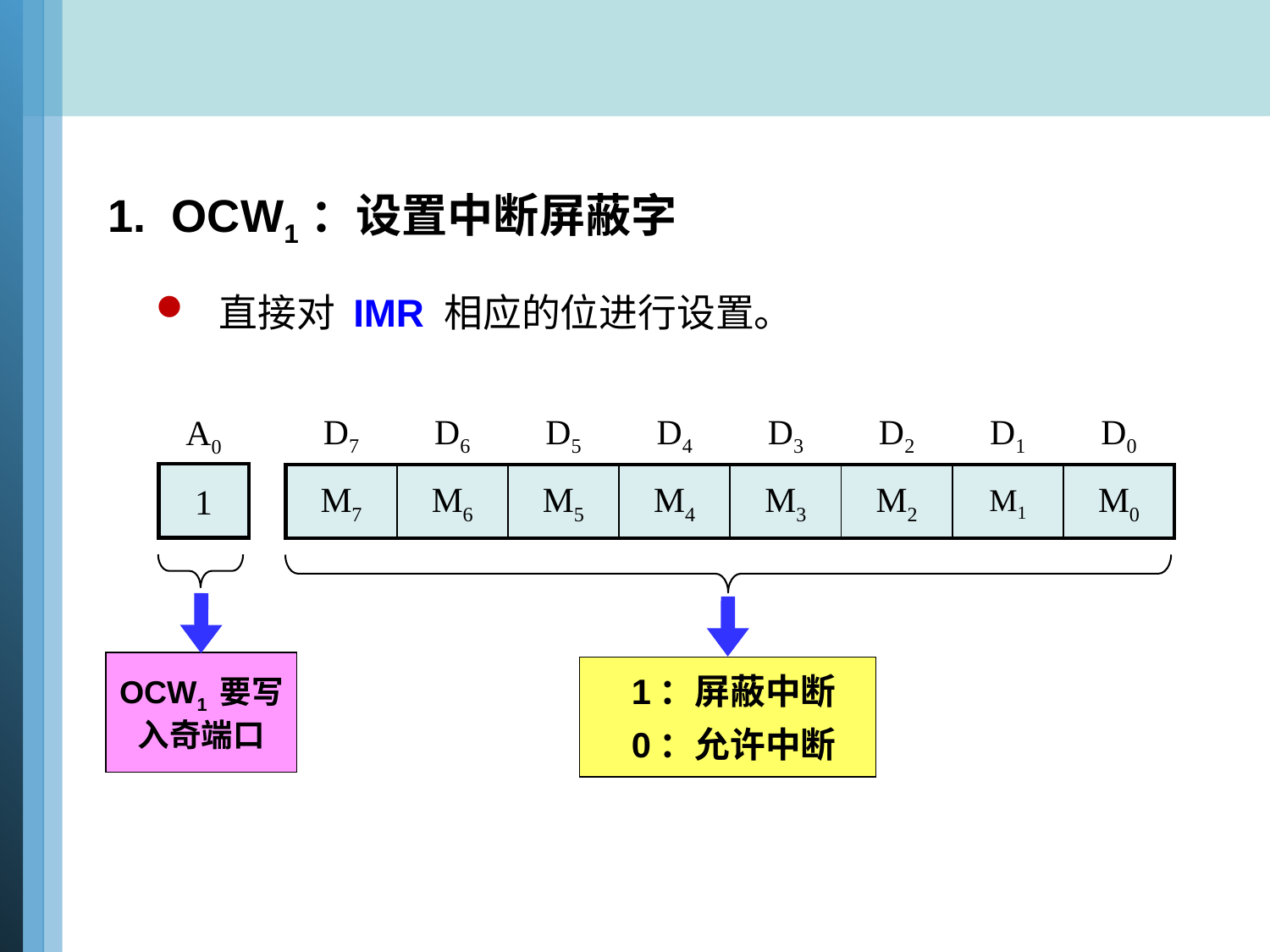

1.  OCW1：设置中断屏蔽字
直接对 IMR 相应的位进行设置。
| D7 | D6 | D5 | D4 | D3 | D2 | D1 | D0 |
| --- | --- | --- | --- | --- | --- | --- | --- |
| A0 |
| --- |
| 1 |
| --- |
| M7 | M6 | M5 | M4 | M3 | M2 | M1 | M0 |
| --- | --- | --- | --- | --- | --- | --- | --- |

OCW1 要写入奇端口

1：屏蔽中断
0：允许中断
132